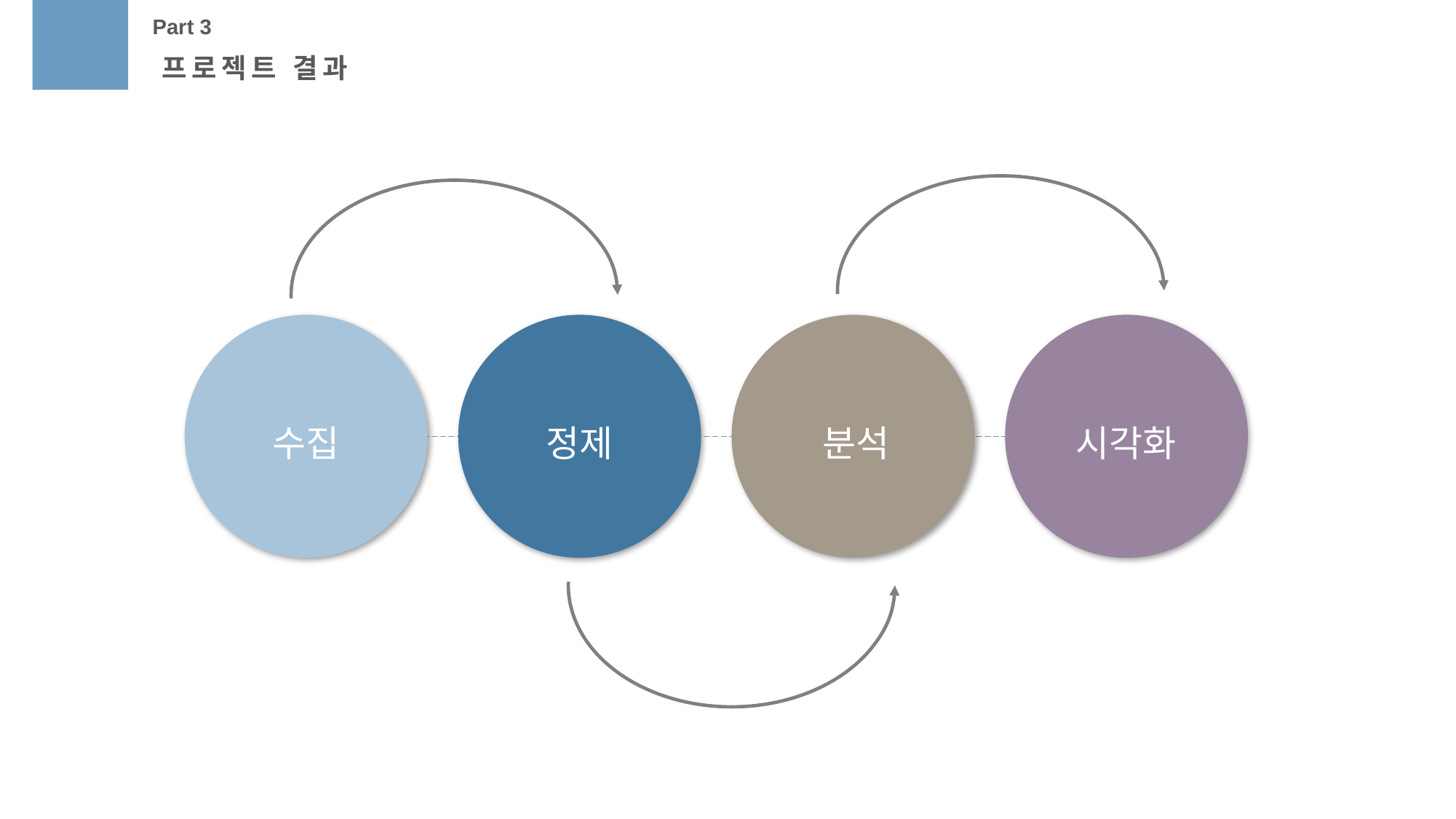

Part 3
프로젝트 결과

수집
시각화
분석
정제